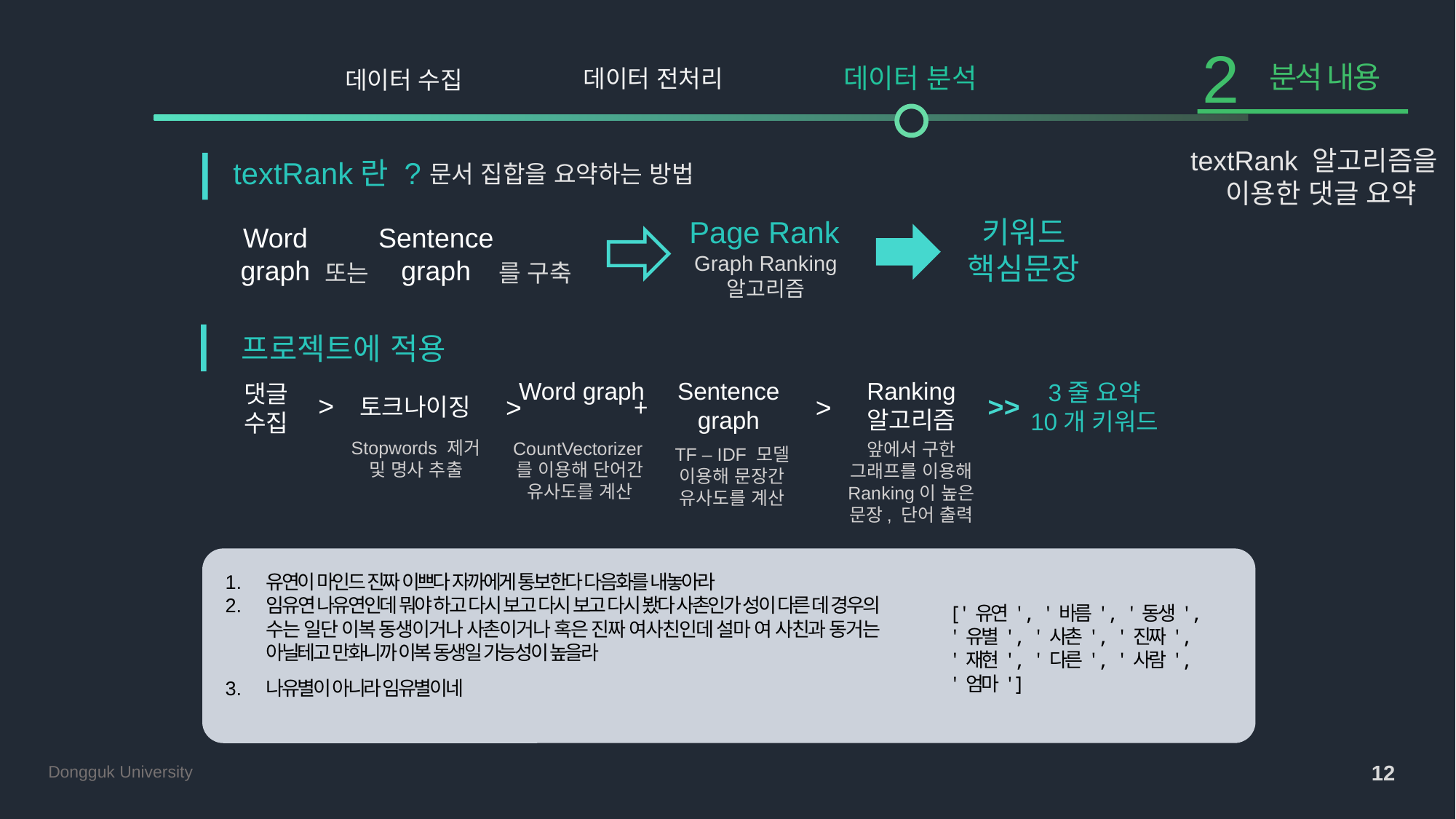

2
분석 내용
데이터 분석
데이터 전처리
데이터 수집

textRank 알고리즘을
 이용한 댓글 요약
textRank란 ?
문서 집합을 요약하는 방법

Page Rank
키워드
핵심문장
Word graph
Sentence graph

Graph Ranking
알고리즘
또는
를 구축
프로젝트에 적용

Word graph
Ranking 알고리즘
Sentence graph
3줄 요약
10개 키워드
댓글
수집
>
>>
>
>
토크나이징
+
Stopwords 제거
및 명사 추출
CountVectorizer를 이용해 단어간 유사도를 계산
앞에서 구한 그래프를 이용해 Ranking이 높은 문장, 단어 출력
TF – IDF 모델 이용해 문장간 유사도를 계산

유연이 마인드 진짜 이쁘다 자까에게 통보한다 다음화를 내놓아라
임유연 나유연인데 뭐야 하고 다시 보고 다시 보고 다시 봤다 사촌인가 성이 다른 데 경우의 수는 일단 이복 동생이거나 사촌이거나 혹은 진짜 여사친인데 설마 여 사친과 동거는 아닐테고 만화니까 이복 동생일 가능성이 높을라
나유별이 아니라 임유별이네
['유연', '바름', '동생', '유별', '사촌', '진짜', '재현', '다른', '사람', '엄마']
12
Dongguk University